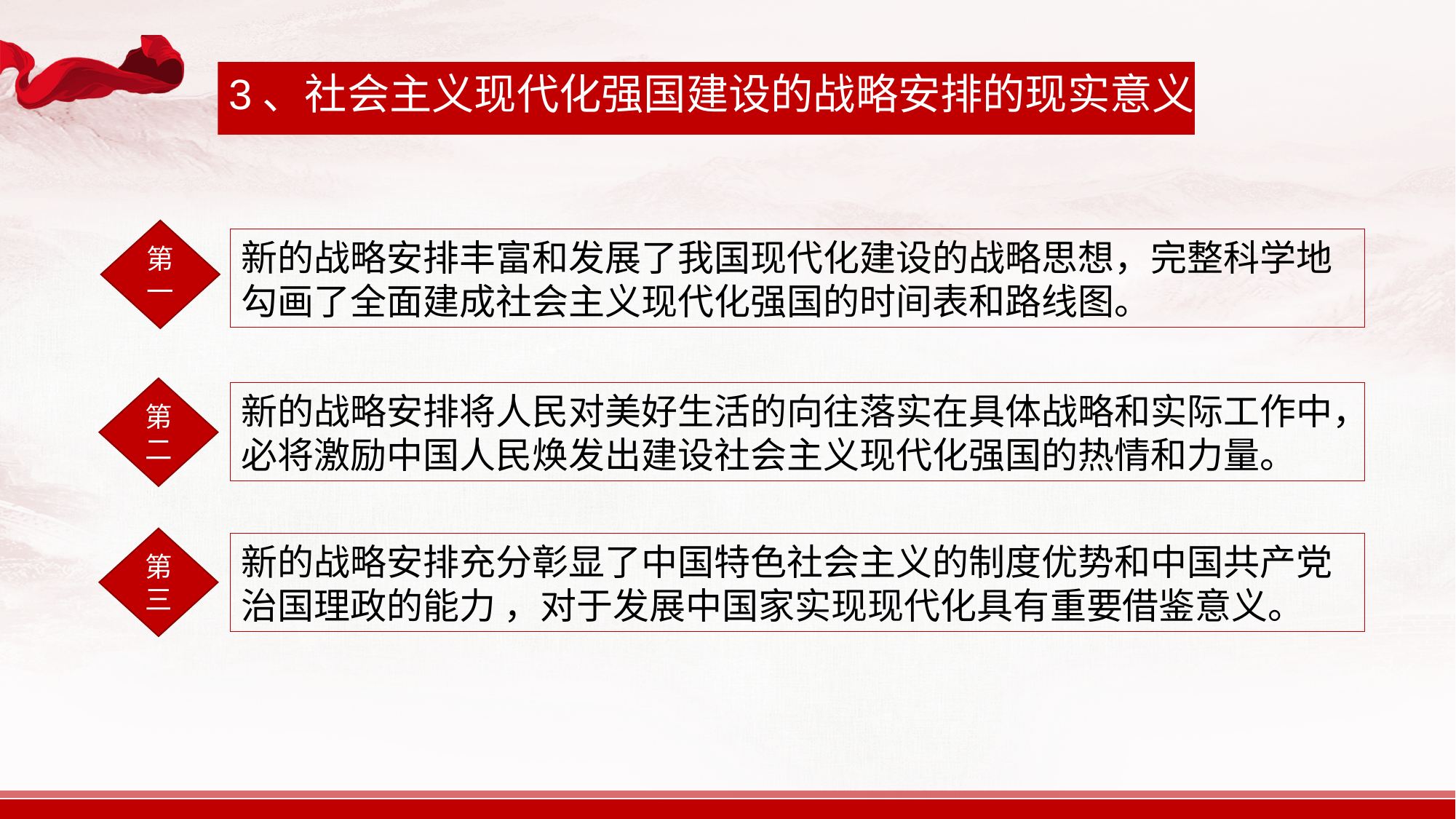

3、社会主义现代化强国建设的战略安排的现实意义
第一
新的战略安排丰富和发展了我国现代化建设的战略思想，完整科学地勾画了全面建成社会主义现代化强国的时间表和路线图。
第二
新的战略安排将人民对美好生活的向往落实在具体战略和实际工作中，必将激励中国人民焕发出建设社会主义现代化强国的热情和力量。
第三
新的战略安排充分彰显了中国特色社会主义的制度优势和中国共产党治国理政的能力 ，对于发展中国家实现现代化具有重要借鉴意义。